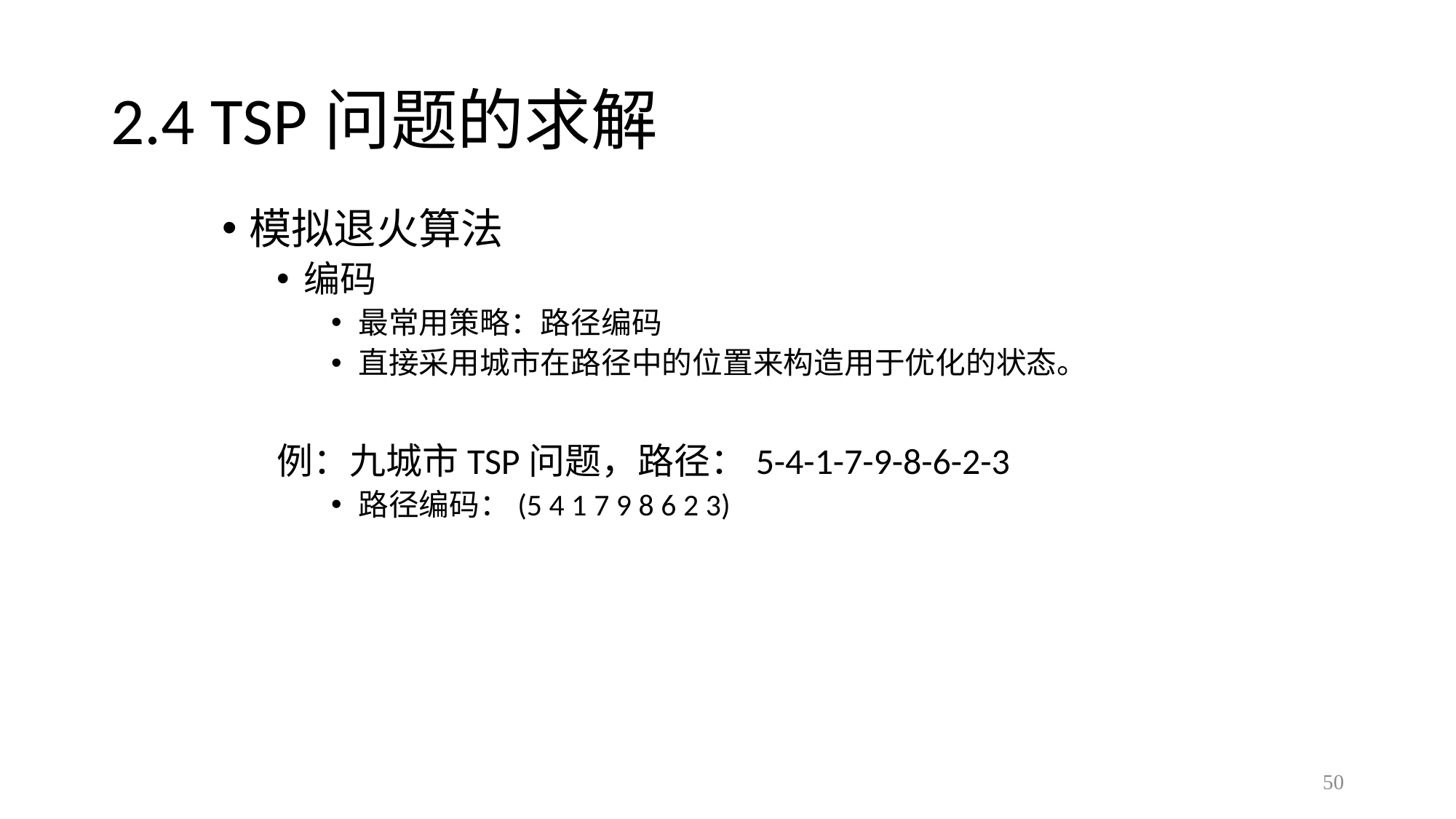

# 2.4 TSP问题的求解
模拟退火算法
编码
最常用策略：路径编码
直接采用城市在路径中的位置来构造用于优化的状态。

例：九城市TSP问题，路径：5-4-1-7-9-8-6-2-3
路径编码：(5 4 1 7 9 8 6 2 3)
50